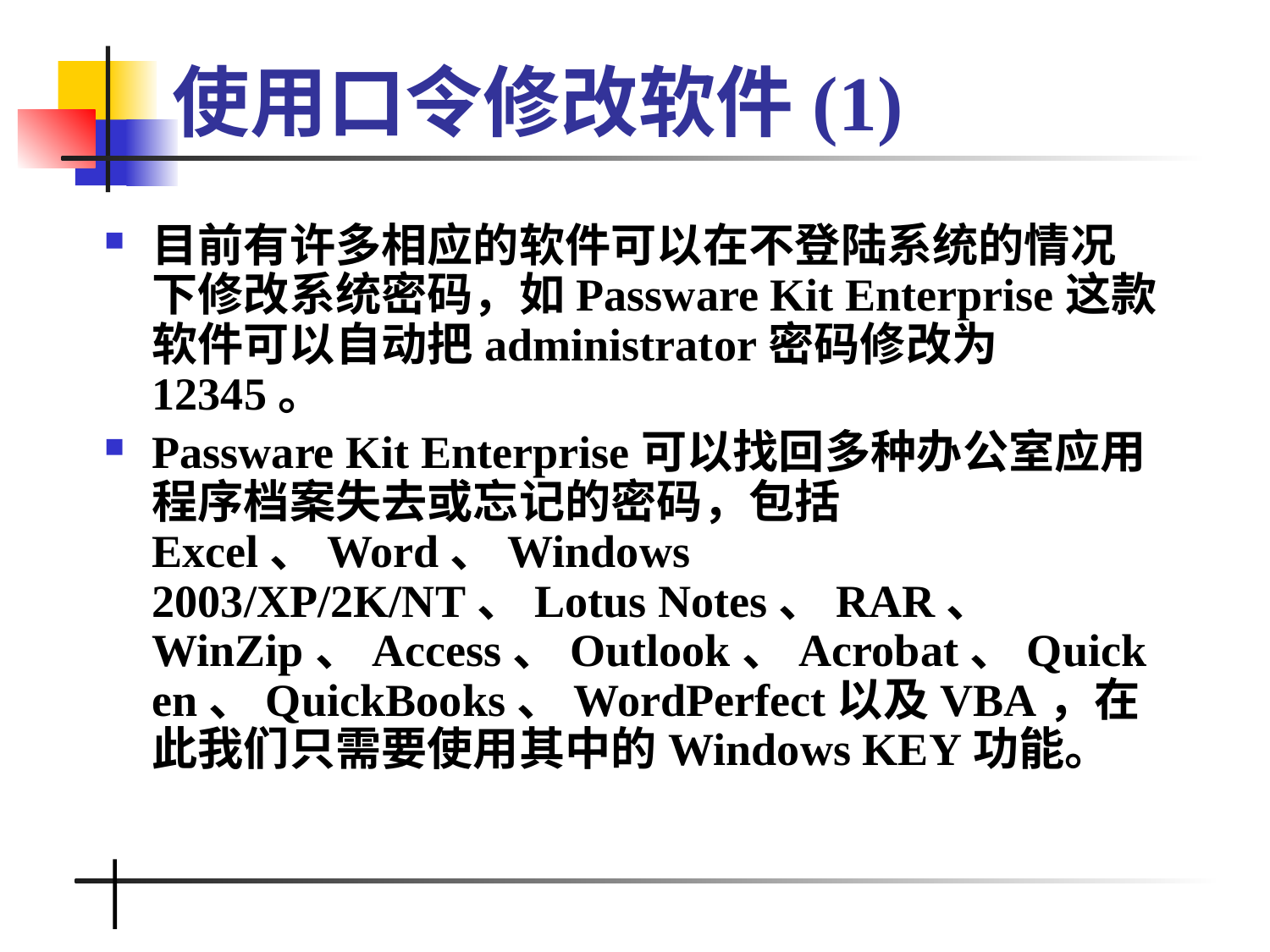

# 使用口令修改软件(1)
目前有许多相应的软件可以在不登陆系统的情况下修改系统密码，如Passware Kit Enterprise这款软件可以自动把administrator密码修改为12345。
Passware Kit Enterprise可以找回多种办公室应用程序档案失去或忘记的密码，包括Excel、Word、Windows 2003/XP/2K/NT、Lotus Notes、RAR、 WinZip、Access、Outlook、Acrobat、Quicken、QuickBooks、WordPerfect以及VBA，在此我们只需要使用其中的Windows KEY功能。